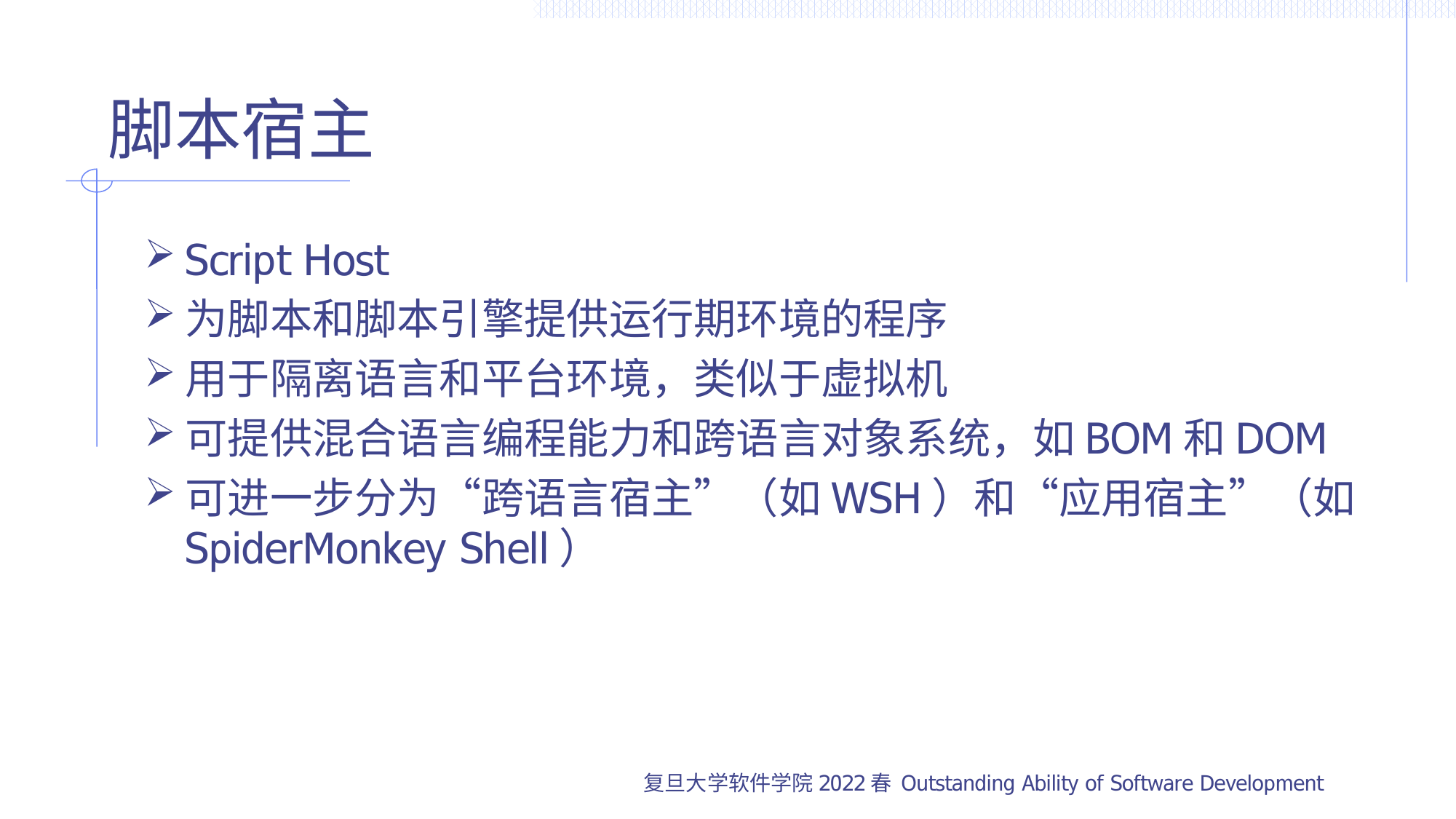

# 脚本宿主
Script Host
为脚本和脚本引擎提供运行期环境的程序
用于隔离语言和平台环境，类似于虚拟机
可提供混合语言编程能力和跨语言对象系统，如BOM和DOM
可进一步分为“跨语言宿主”（如WSH）和“应用宿主”（如SpiderMonkey Shell）